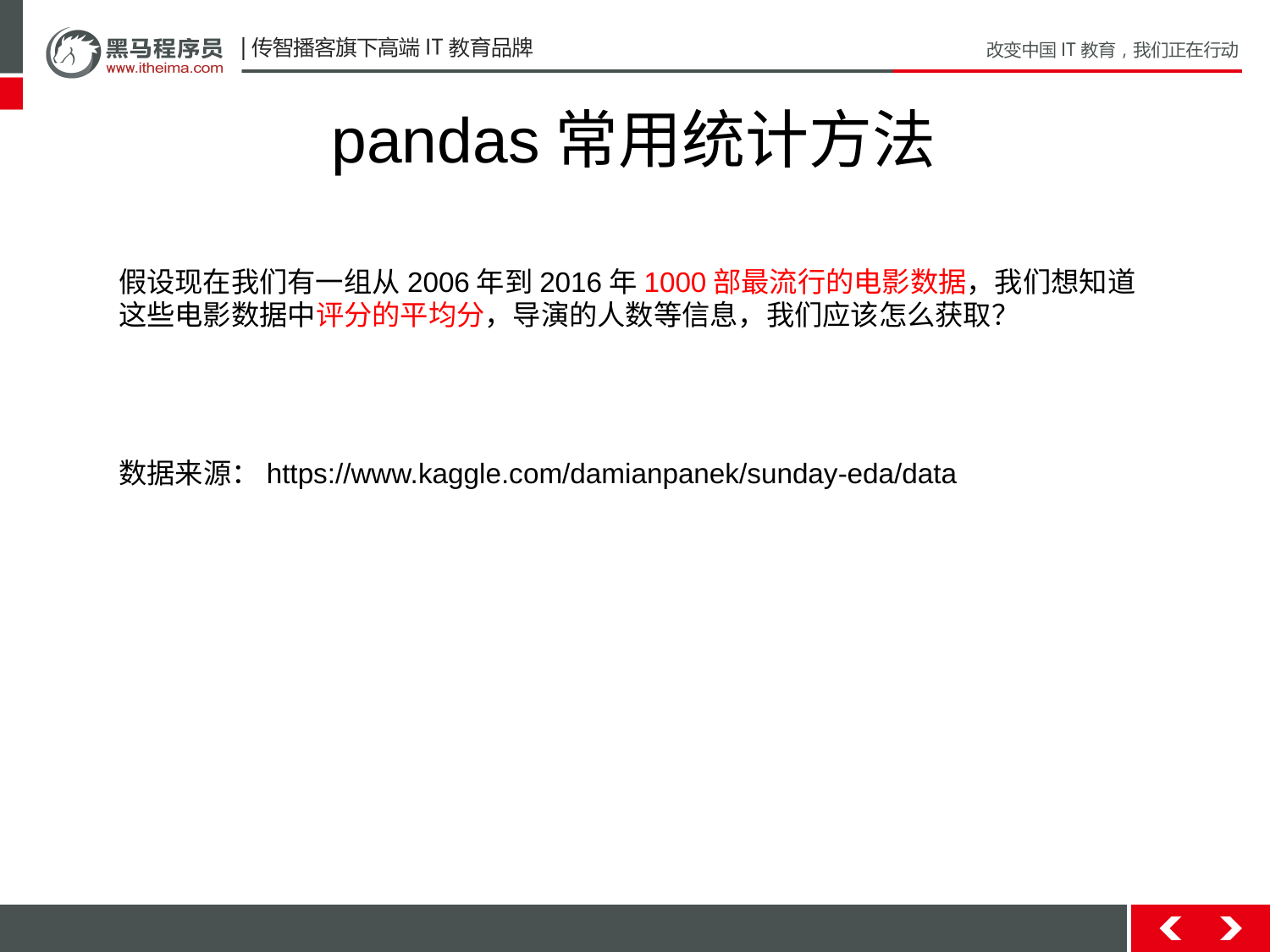

# pandas常用统计方法
假设现在我们有一组从2006年到2016年1000部最流行的电影数据，我们想知道这些电影数据中评分的平均分，导演的人数等信息，我们应该怎么获取？

数据来源：https://www.kaggle.com/damianpanek/sunday-eda/data